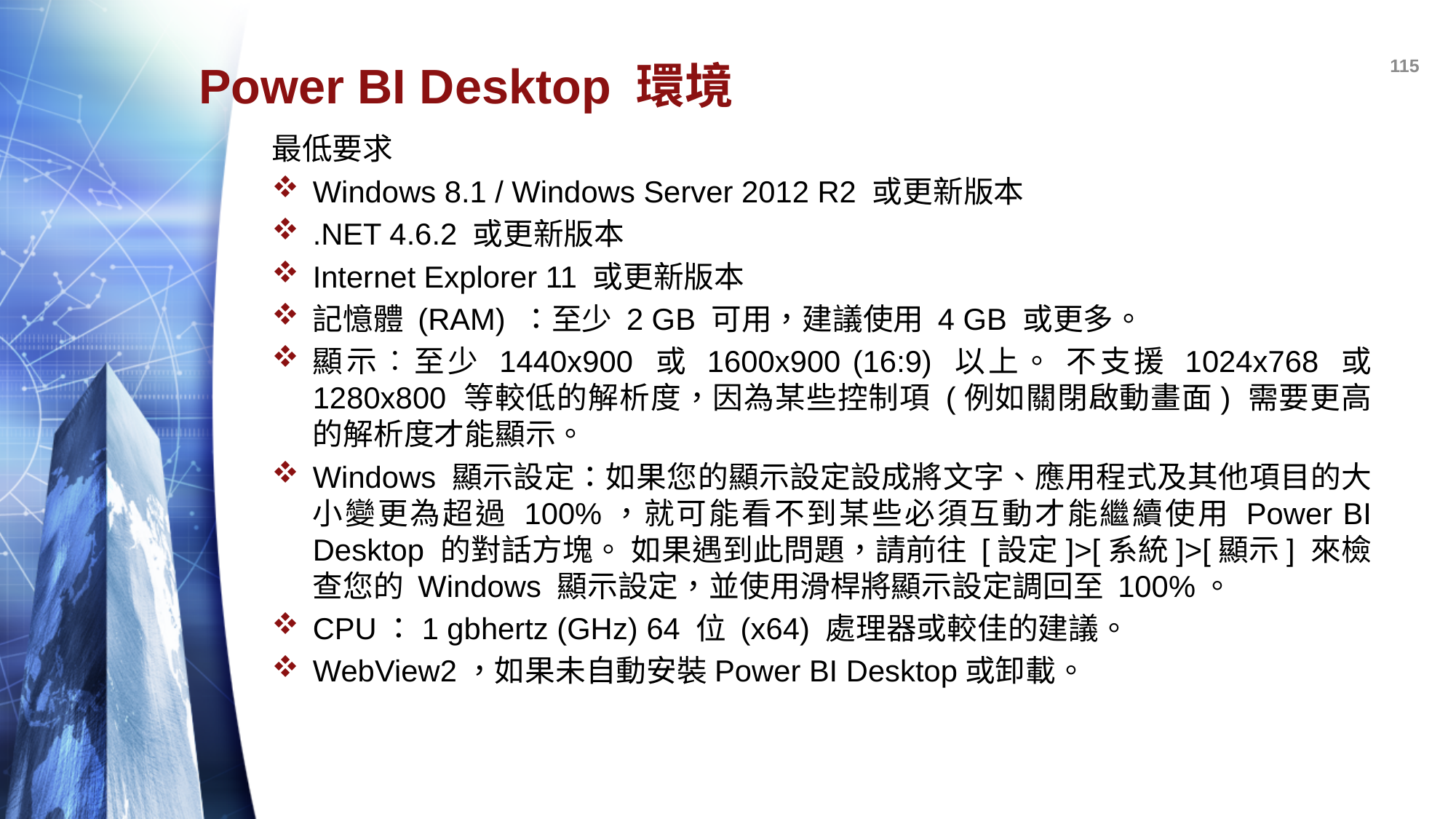

115
# Power BI Desktop 環境
最低要求
Windows 8.1 / Windows Server 2012 R2 或更新版本
.NET 4.6.2 或更新版本
Internet Explorer 11 或更新版本
記憶體 (RAM) ：至少 2 GB 可用，建議使用 4 GB 或更多。
顯示︰至少 1440x900 或 1600x900 (16:9) 以上。 不支援 1024x768 或 1280x800 等較低的解析度，因為某些控制項 (例如關閉啟動畫面) 需要更高的解析度才能顯示。
Windows 顯示設定：如果您的顯示設定設成將文字、應用程式及其他項目的大小變更為超過 100%，就可能看不到某些必須互動才能繼續使用 Power BI Desktop 的對話方塊。 如果遇到此問題，請前往 [設定]>[系統]>[顯示] 來檢查您的 Windows 顯示設定，並使用滑桿將顯示設定調回至 100%。
CPU：1 gbhertz (GHz) 64 位 (x64) 處理器或較佳的建議。
WebView2，如果未自動安裝Power BI Desktop或卸載。